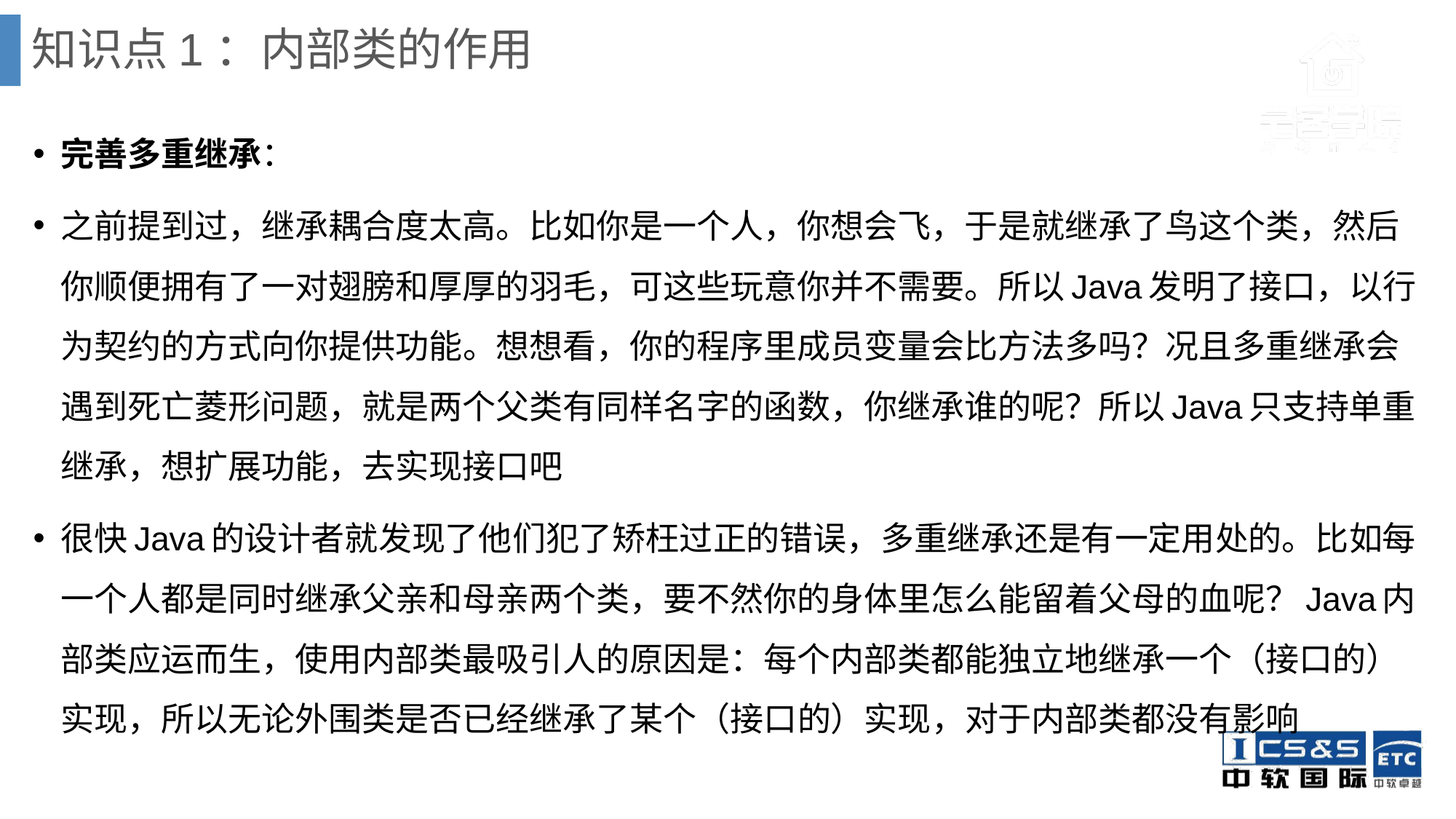

# 知识点1：内部类的作用
完善多重继承：
之前提到过，继承耦合度太高。比如你是一个人，你想会飞，于是就继承了鸟这个类，然后你顺便拥有了一对翅膀和厚厚的羽毛，可这些玩意你并不需要。所以Java发明了接口，以行为契约的方式向你提供功能。想想看，你的程序里成员变量会比方法多吗？况且多重继承会遇到死亡菱形问题，就是两个父类有同样名字的函数，你继承谁的呢？所以Java只支持单重继承，想扩展功能，去实现接口吧
很快Java的设计者就发现了他们犯了矫枉过正的错误，多重继承还是有一定用处的。比如每一个人都是同时继承父亲和母亲两个类，要不然你的身体里怎么能留着父母的血呢？Java内部类应运而生，使用内部类最吸引人的原因是：每个内部类都能独立地继承一个（接口的）实现，所以无论外围类是否已经继承了某个（接口的）实现，对于内部类都没有影响